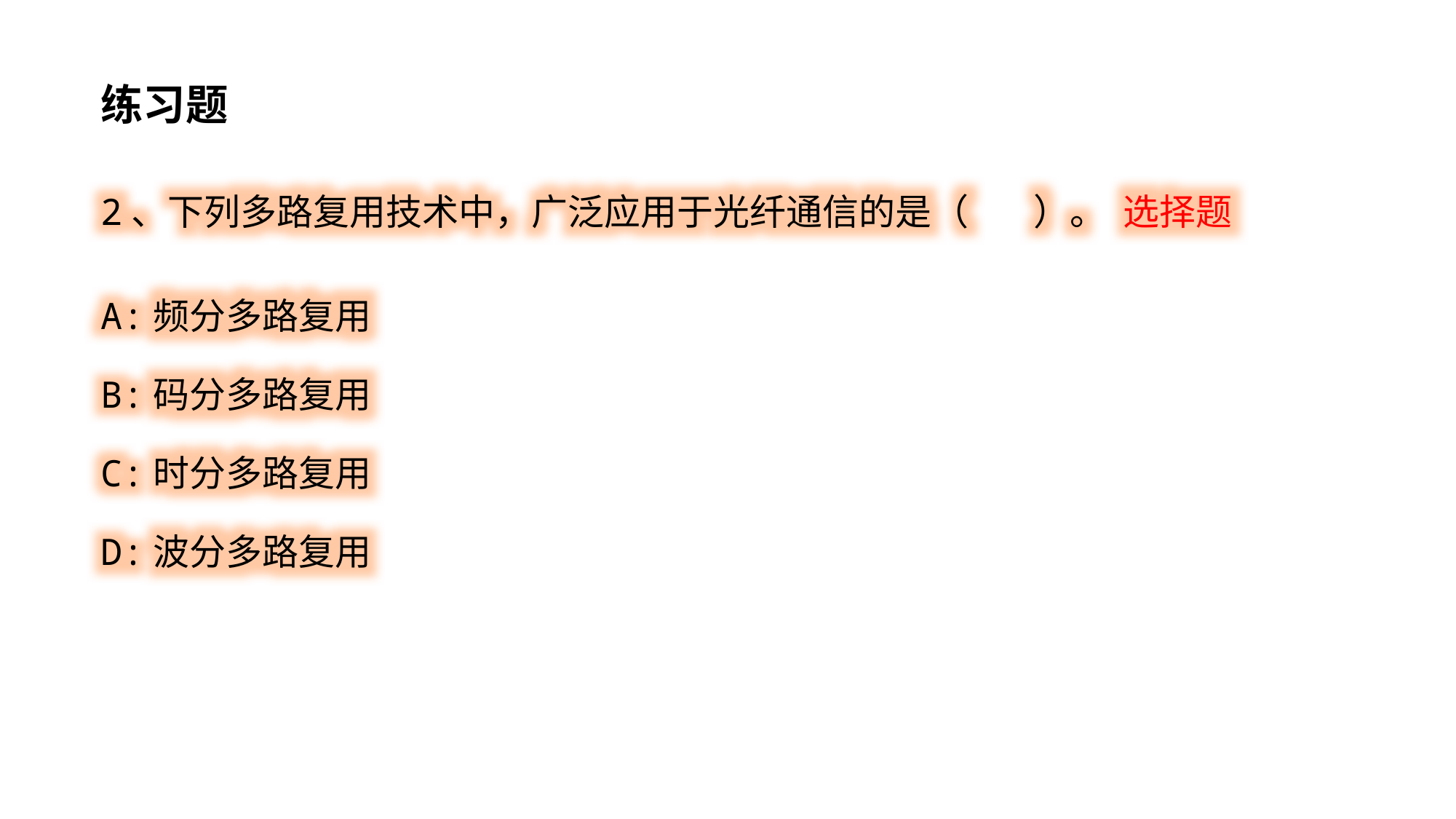

练习题
2、下列多路复用技术中，广泛应用于光纤通信的是（        ）。  选择题

A:频分多路复用

B:码分多路复用

C:时分多路复用

D:波分多路复用